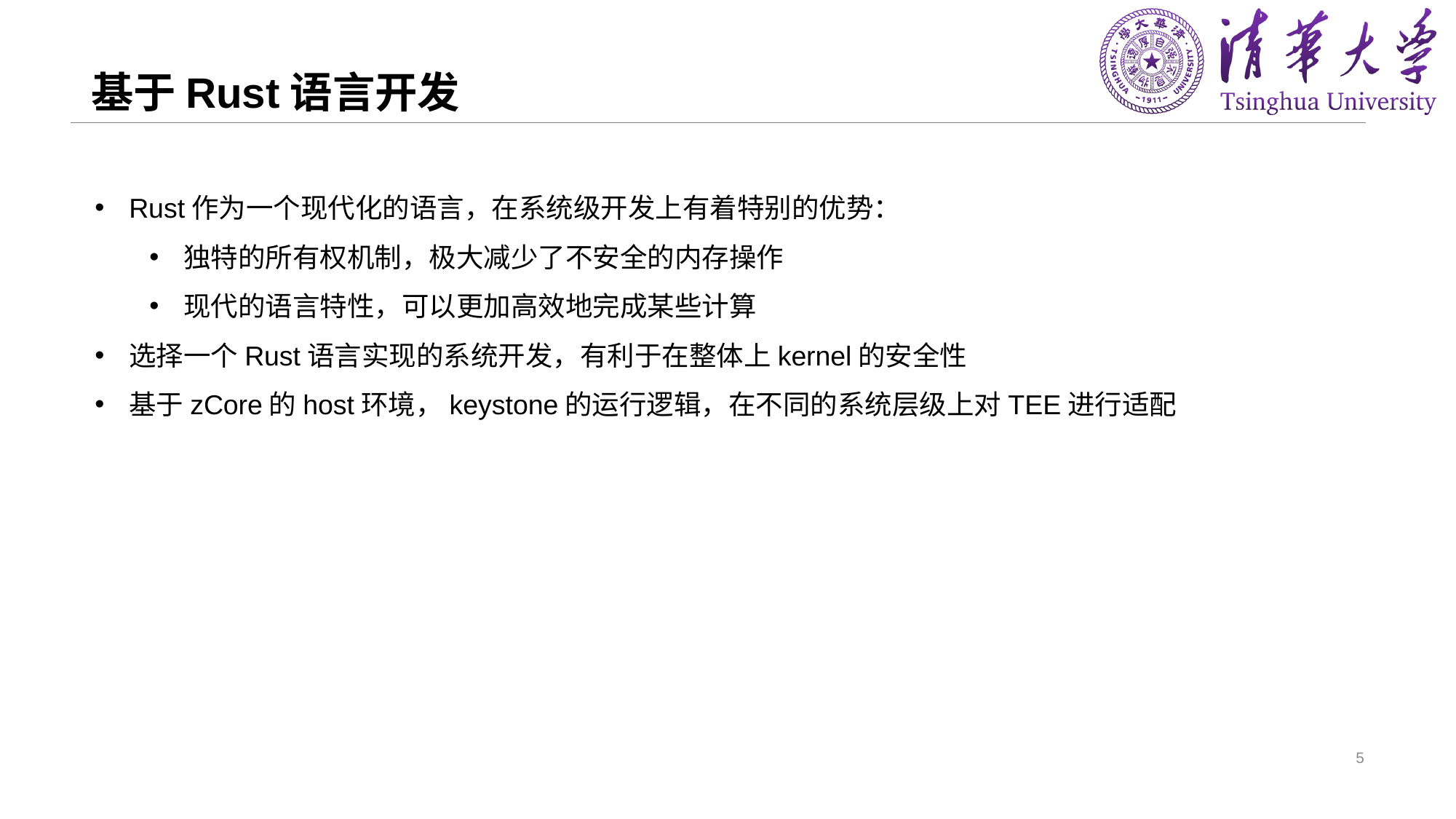

# 基于Rust语言开发
Rust作为一个现代化的语言，在系统级开发上有着特别的优势：
独特的所有权机制，极大减少了不安全的内存操作
现代的语言特性，可以更加高效地完成某些计算
选择一个Rust语言实现的系统开发，有利于在整体上kernel的安全性
基于zCore的host环境，keystone的运行逻辑，在不同的系统层级上对TEE进行适配
5